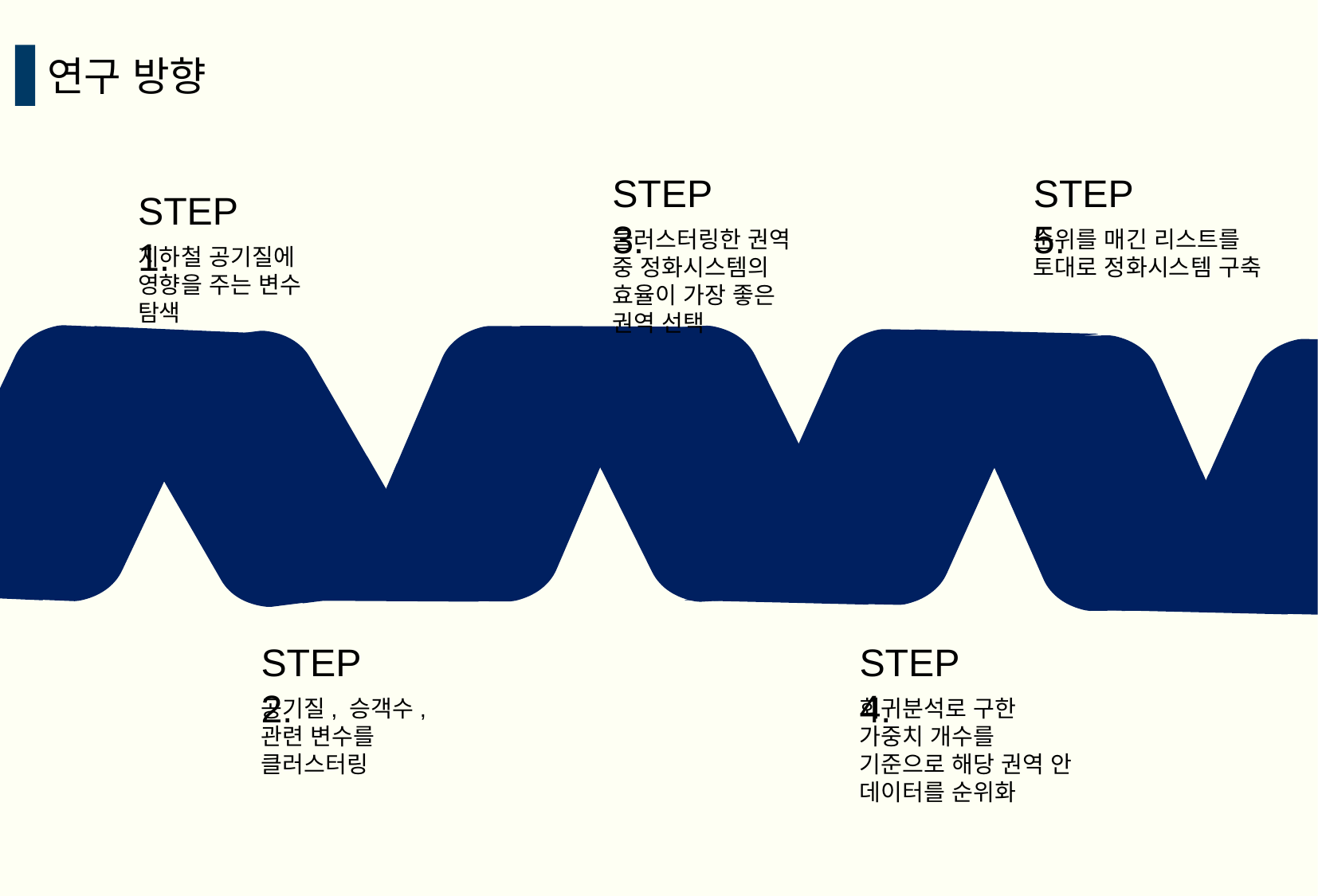

연구 방향
STEP 3.
클러스터링한 권역 중 정화시스템의 효율이 가장 좋은 권역 선택
STEP 5.
순위를 매긴 리스트를 토대로 정화시스템 구축
STEP 1.
지하철 공기질에 영향을 주는 변수 탐색

STEP 2.
공기질, 승객수, 관련 변수를 클러스터링
STEP 4.
회귀분석로 구한 가중치 개수를 기준으로 해당 권역 안 데이터를 순위화